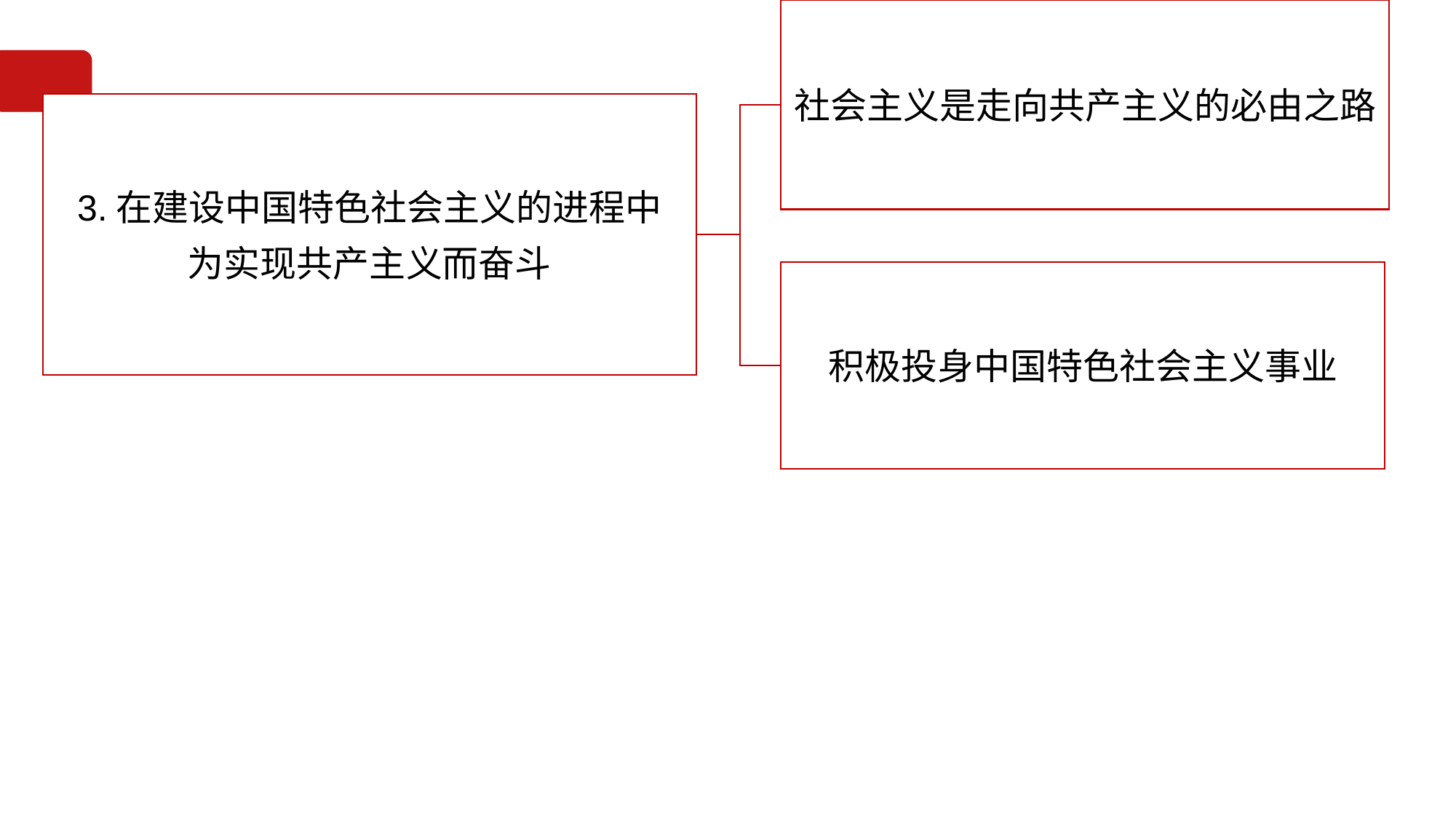

3.在建设中国特色社会主义的进程中
为实现共产主义而奋斗
社会主义是走向共产主义的必由之路
积极投身中国特色社会主义事业
272